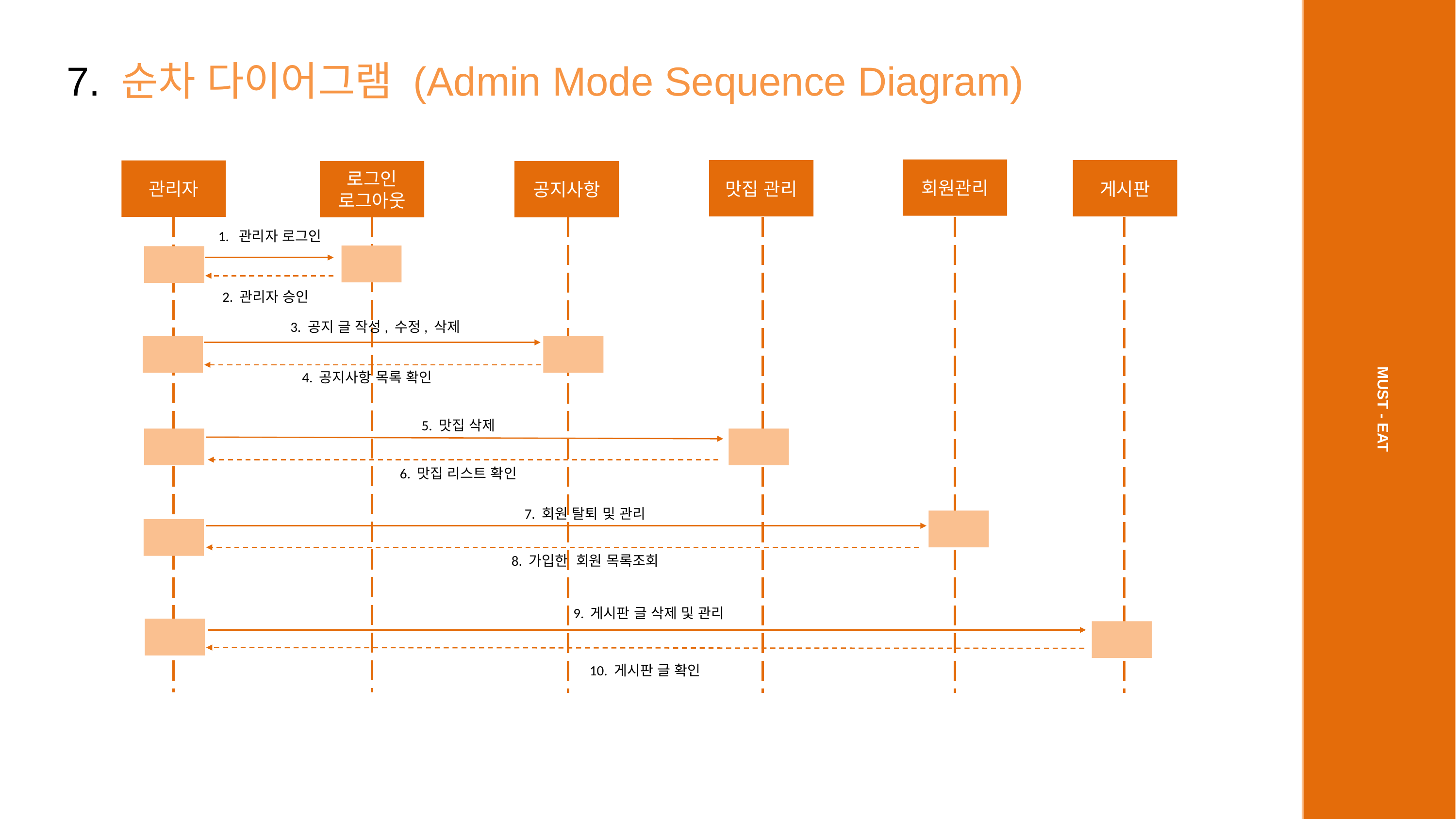

7. 순차 다이어그램 (Admin Mode Sequence Diagram)
회원관리
맛집 관리
게시판
관리자
로그인
로그아웃
공지사항
1.  관리자 로그인

2. 관리자 승인
3. 공지 글 작성, 수정, 삭제

4. 공지사항 목록 확인
MUST - EAT
5. 맛집 삭제

6. 맛집 리스트 확인
7. 회원 탈퇴 및 관리

8. 가입한  회원 목록조회
9. 게시판 글 삭제 및 관리

10. 게시판 글 확인